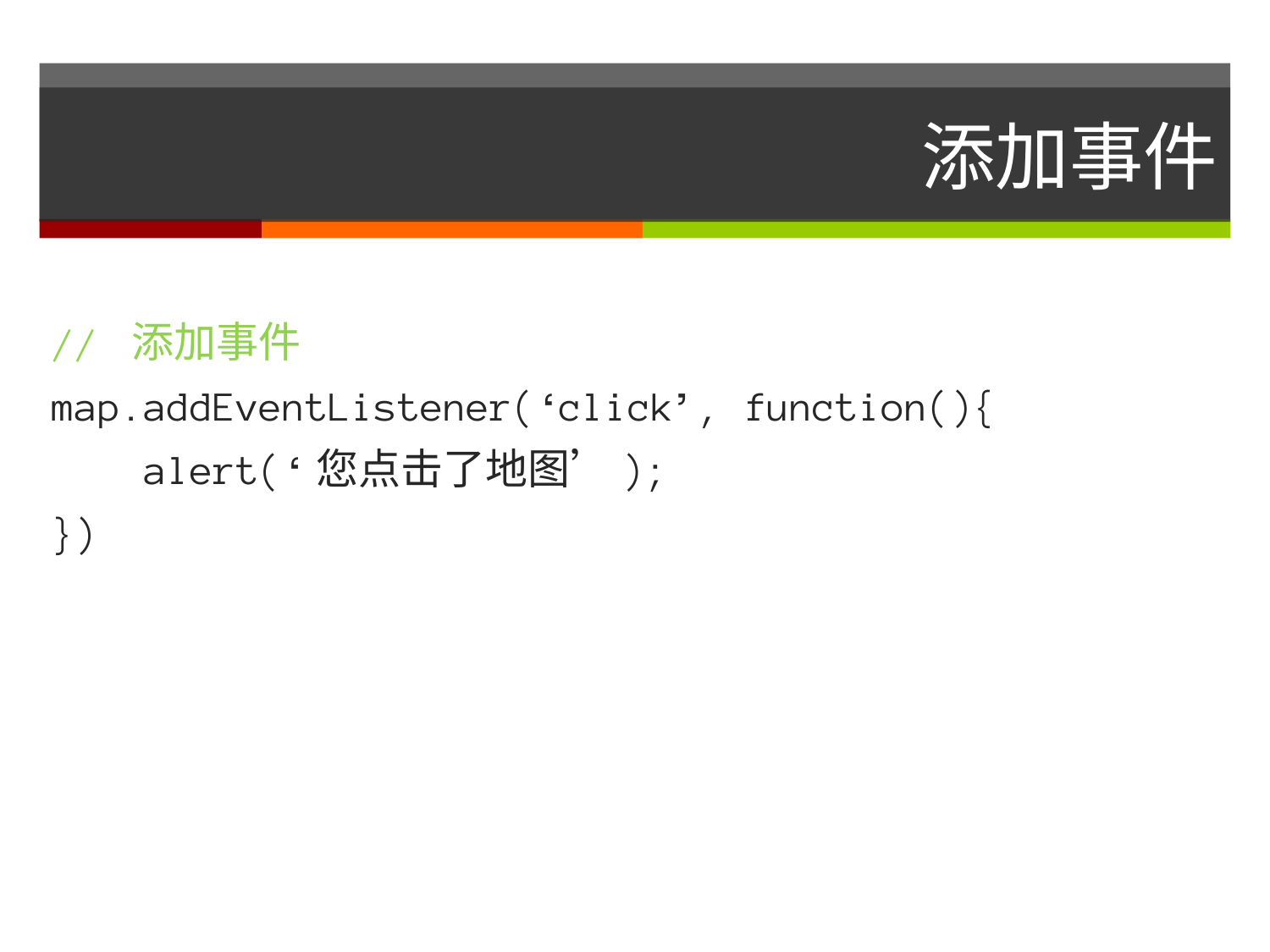

# 添加事件
// 添加事件
map.addEventListener(‘click’, function(){
    alert(‘您点击了地图’);
})